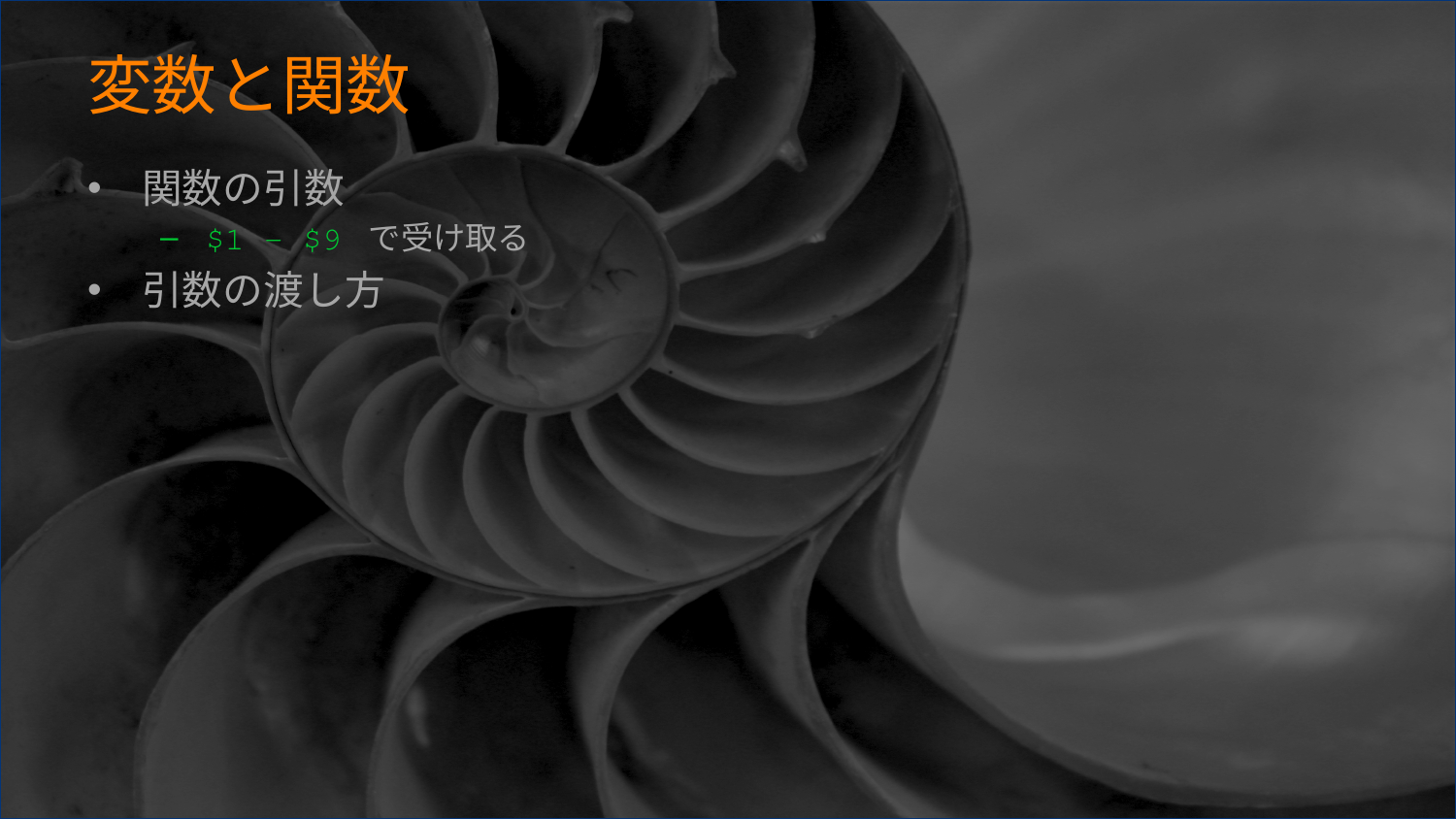

# 変数と関数
関数の引数
$1 - $9 で受け取る
引数の渡し方